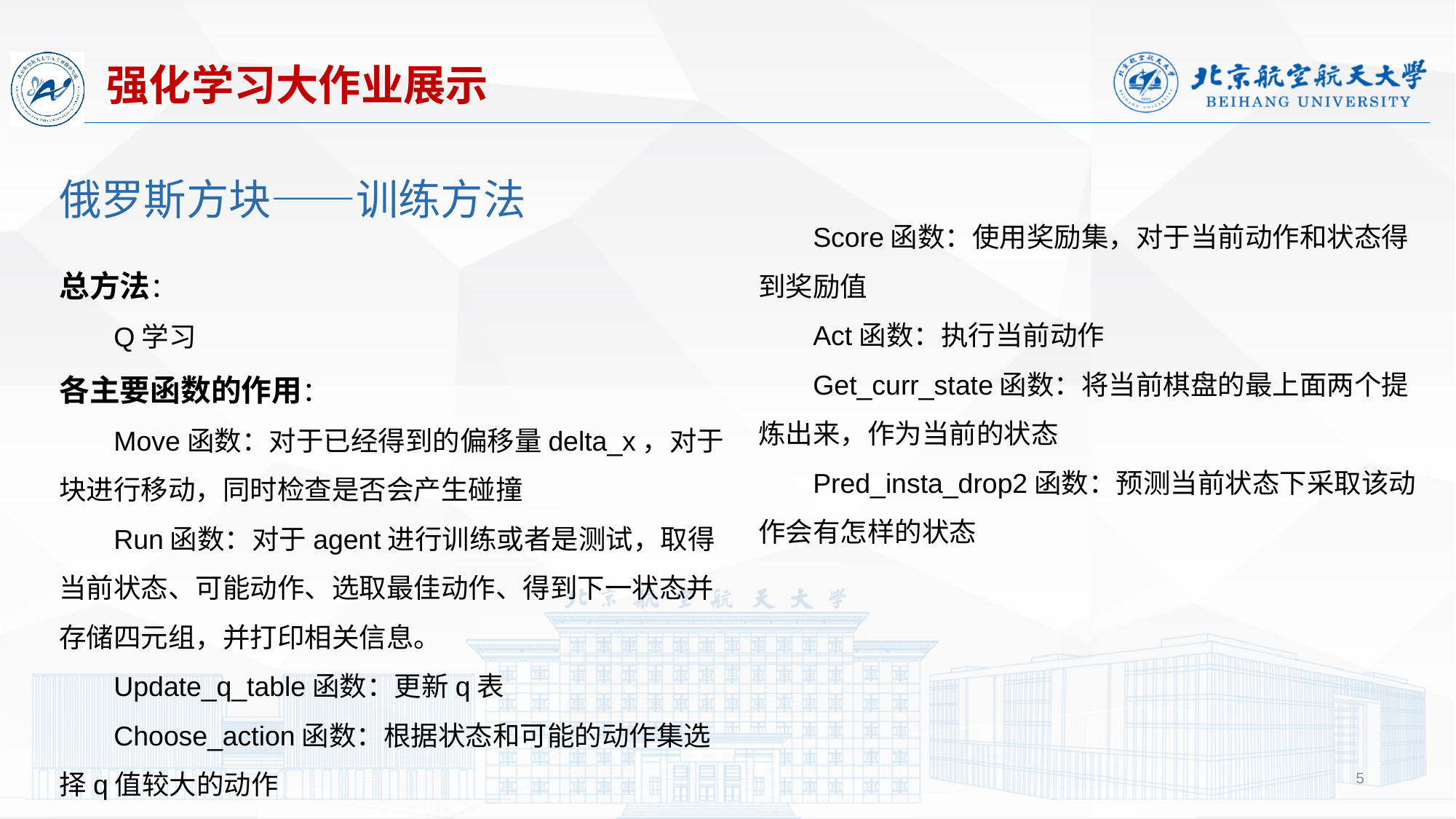

强化学习大作业展示
俄罗斯方块——训练方法
Score函数：使用奖励集，对于当前动作和状态得到奖励值
Act函数：执行当前动作
Get_curr_state函数：将当前棋盘的最上面两个提炼出来，作为当前的状态
Pred_insta_drop2函数：预测当前状态下采取该动作会有怎样的状态

总方法：
Q学习
各主要函数的作用：
Move函数：对于已经得到的偏移量delta_x，对于块进行移动，同时检查是否会产生碰撞
Run函数：对于agent进行训练或者是测试，取得当前状态、可能动作、选取最佳动作、得到下一状态并存储四元组，并打印相关信息。
Update_q_table函数：更新q表
Choose_action函数：根据状态和可能的动作集选择q值较大的动作

5